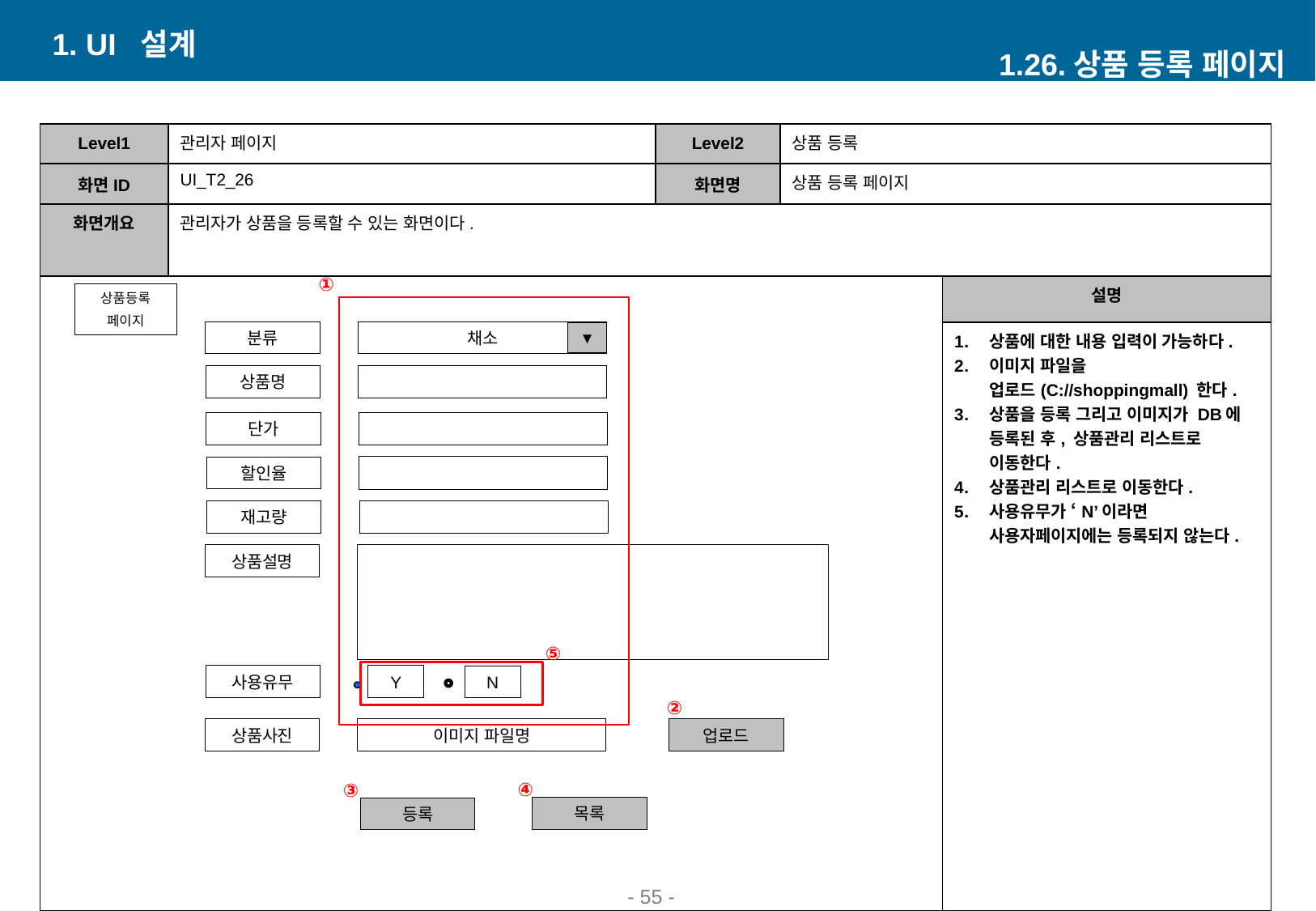

1. UI  설계
1.26.상품 등록 페이지
| Level1 | 관리자 페이지 | Level2 | 상품 등록 |  |
| --- | --- | --- | --- | --- |
| 화면ID | UI\_T2\_26 | 화면명 | 상품 등록 페이지 |  |
| 화면개요 | 관리자가 상품을 등록할 수 있는 화면이다. |  |  |  |
|  |  |  |  | 설명 |
|  |  |  |  | 상품에 대한 내용 입력이 가능하다. 이미지 파일을 업로드(C://shoppingmall) 한다. 상품을 등록 그리고 이미지가 DB에 등록된 후, 상품관리 리스트로 이동한다. 상품관리 리스트로 이동한다. 사용유무가 ‘N’이라면 사용자페이지에는 등록되지 않는다. |
①
상품등록
페이지

분류
채소
▼
상품명

단가

할인율

재고량

상품설명

⑤

사용유무
Y
N

②
업로드
상품사진
이미지 파일명
④
③
목록
등록
- 55 -